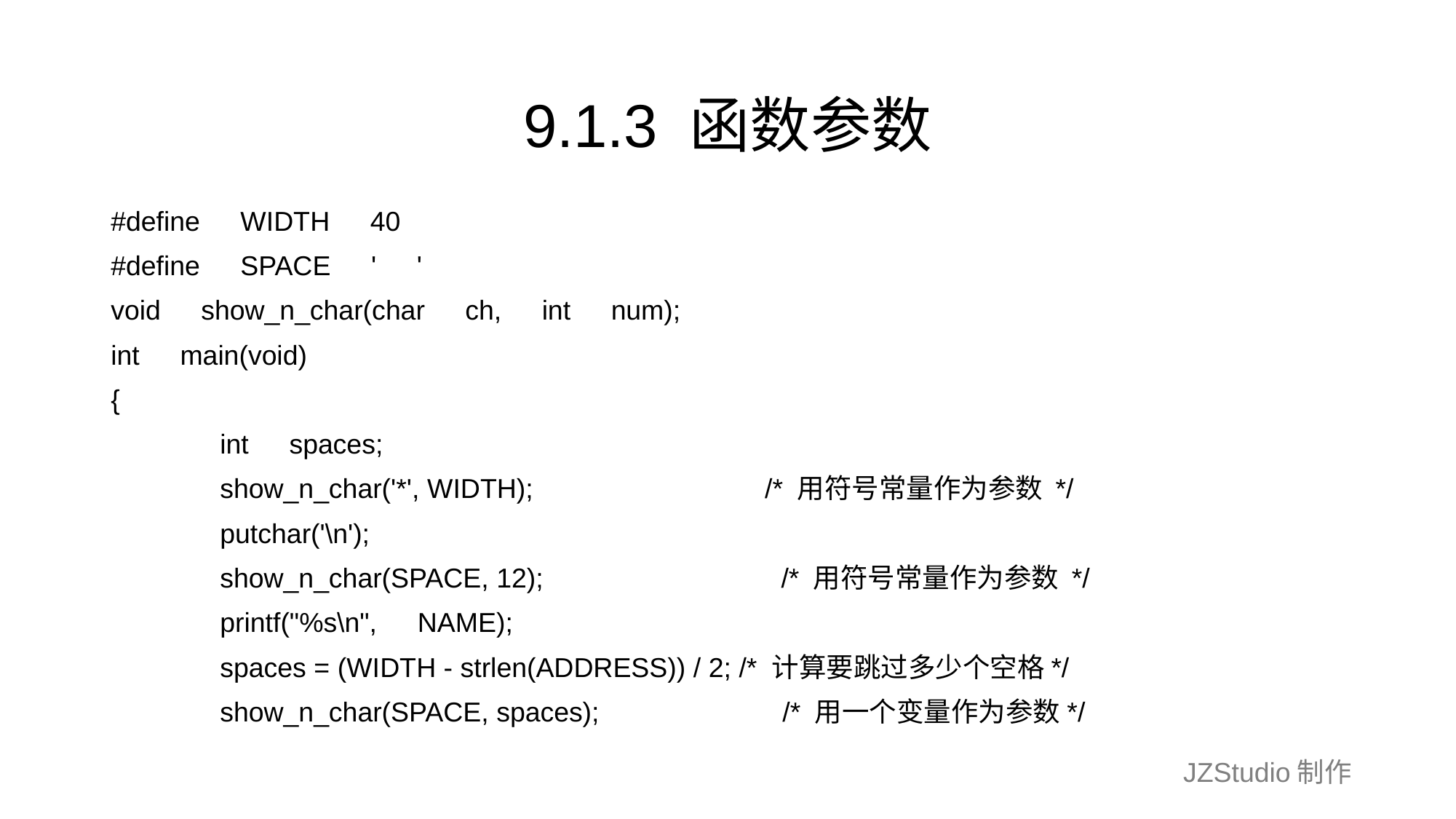

# 9.1.3 函数参数
#define　WIDTH　40
#define　SPACE　'　'
void　show_n_char(char　ch,　int　num);
int　main(void)
{
	int　spaces;
	show_n_char('*', WIDTH);　　　　　　　　/* 用符号常量作为参数 */
	putchar('\n');
	show_n_char(SPACE, 12);　　　　　　　　 /* 用符号常量作为参数 */
	printf("%s\n",　NAME);
	spaces = (WIDTH - strlen(ADDRESS)) / 2; /* 计算要跳过多少个空格*/
	show_n_char(SPACE, spaces);　　　　　　 /* 用一个变量作为参数*/